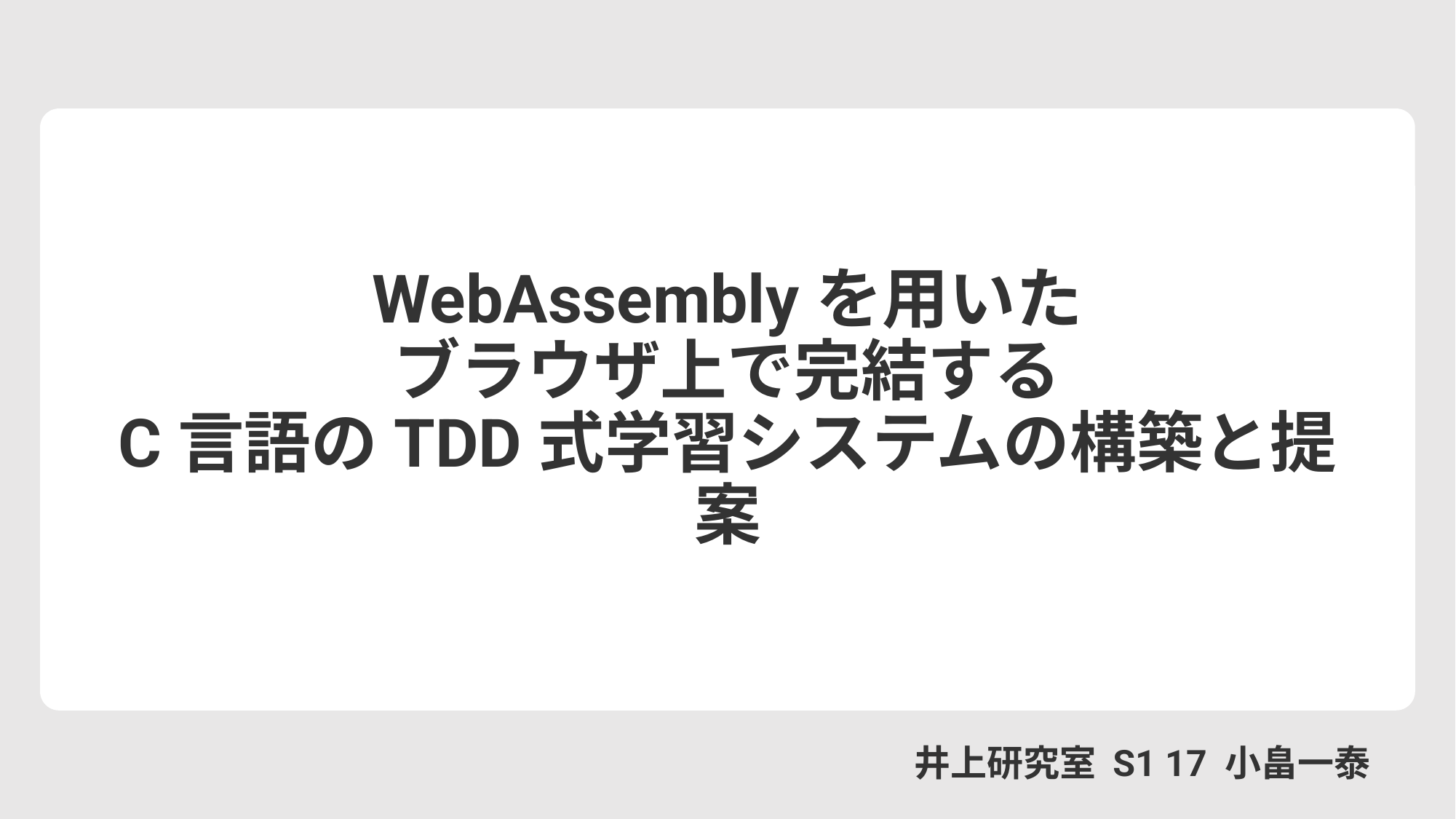

# WebAssemblyを用いた ブラウザ上で完結する C言語のTDD式学習システムの構築と提案

井上研究室 S1 17 小畠一泰